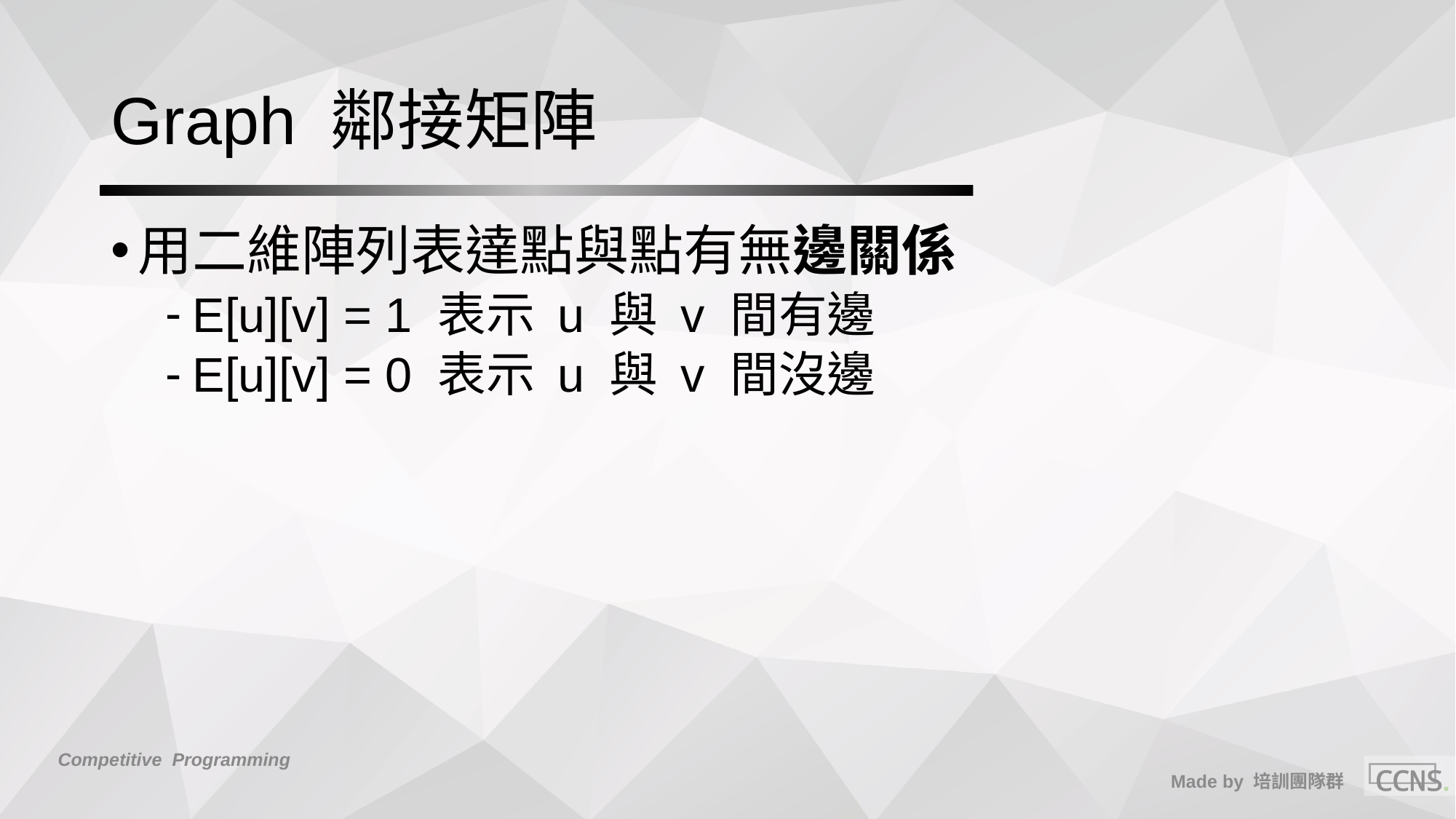

# Graph 鄰接矩陣
用二維陣列表達點與點有無邊關係
E[u][v] = 1 表示 u 與 v 間有邊
E[u][v] = 0 表示 u 與 v 間沒邊